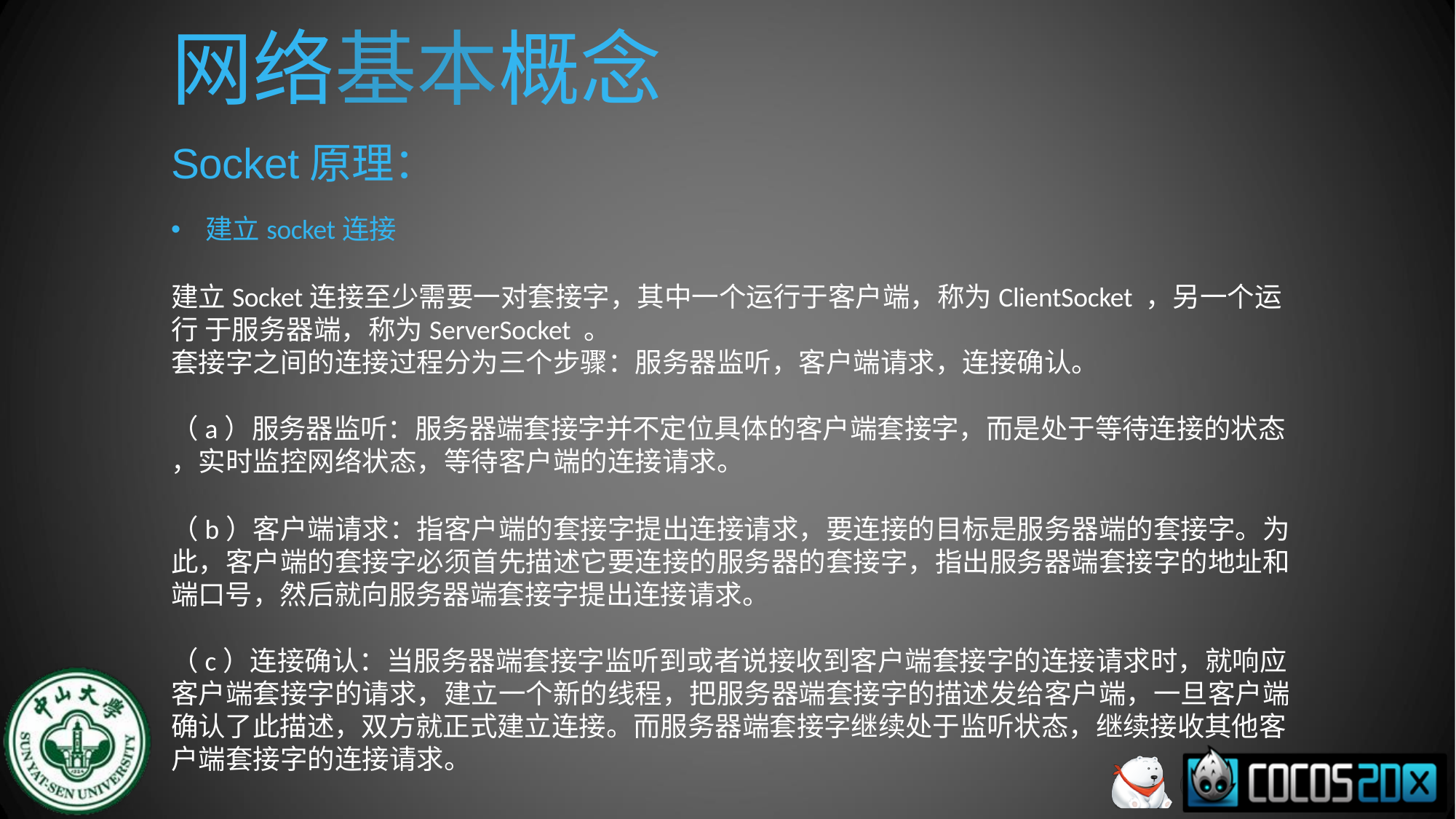

# 网络基本概念
Socket原理：
建立socket连接

建立Socket连接至少需要一对套接字，其中一个运行于客户端，称为ClientSocket ，另一个运行 于服务器端，称为ServerSocket 。
套接字之间的连接过程分为三个步骤：服务器监听，客户端请求，连接确认。

（a）服务器监听：服务器端套接字并不定位具体的客户端套接字，而是处于等待连接的状态
，实时监控网络状态，等待客户端的连接请求。

（b）客户端请求：指客户端的套接字提出连接请求，要连接的目标是服务器端的套接字。为 此，客户端的套接字必须首先描述它要连接的服务器的套接字，指出服务器端套接字的地址和 端口号，然后就向服务器端套接字提出连接请求。

（c）连接确认：当服务器端套接字监听到或者说接收到客户端套接字的连接请求时，就响应 客户端套接字的请求，建立一个新的线程，把服务器端套接字的描述发给客户端，一旦客户端 确认了此描述，双方就正式建立连接。而服务器端套接字继续处于监听状态，继续接收其他客 户端套接字的连接请求。